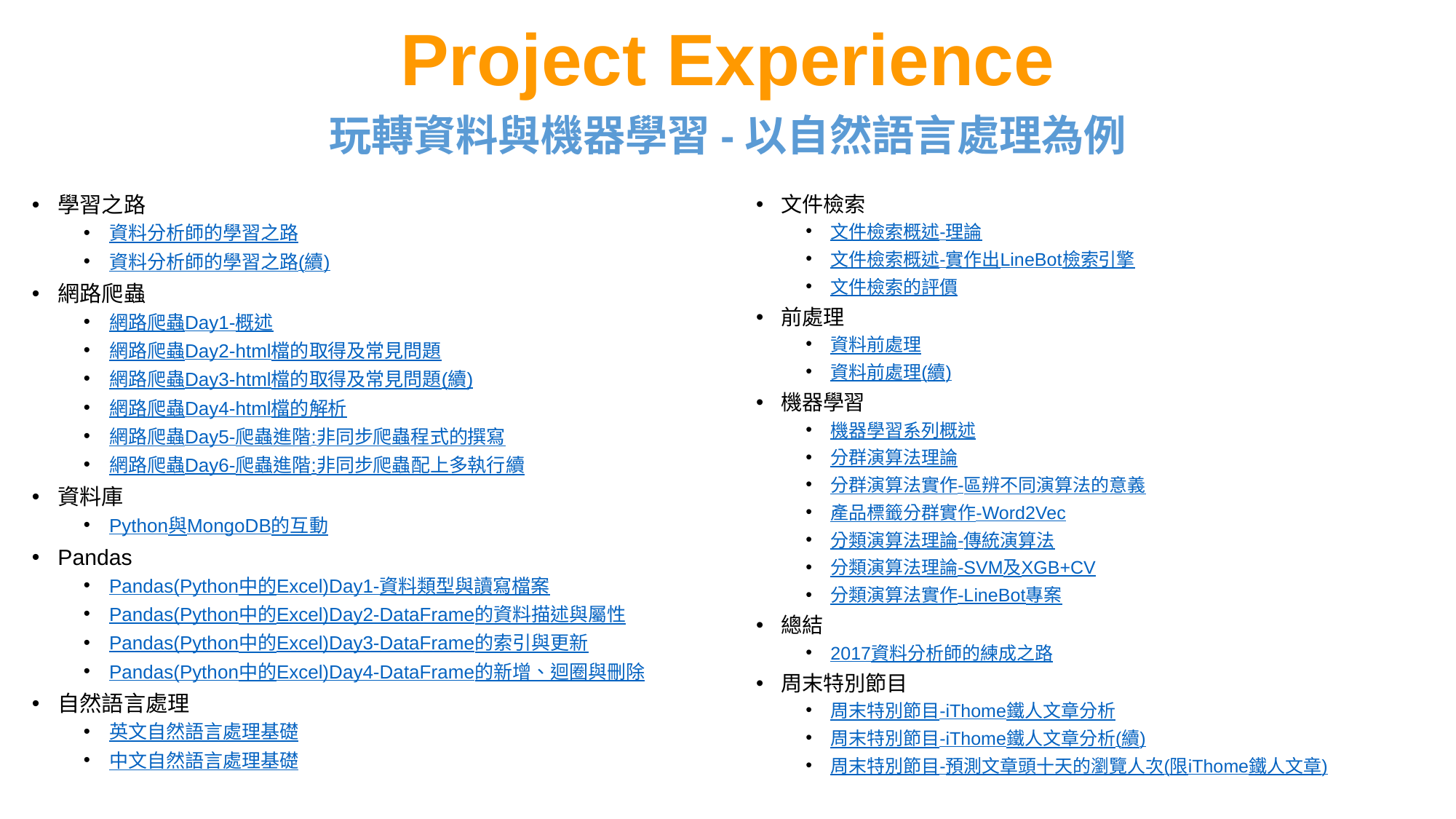

Project Experience
玩轉資料與機器學習-以自然語言處理為例
學習之路
資料分析師的學習之路
資料分析師的學習之路(續)
網路爬蟲
網路爬蟲Day1-概述
網路爬蟲Day2-html檔的取得及常見問題
網路爬蟲Day3-html檔的取得及常見問題(續)
網路爬蟲Day4-html檔的解析
網路爬蟲Day5-爬蟲進階:非同步爬蟲程式的撰寫
網路爬蟲Day6-爬蟲進階:非同步爬蟲配上多執行續
資料庫
Python與MongoDB的互動
Pandas
Pandas(Python中的Excel)Day1-資料類型與讀寫檔案
Pandas(Python中的Excel)Day2-DataFrame的資料描述與屬性
Pandas(Python中的Excel)Day3-DataFrame的索引與更新
Pandas(Python中的Excel)Day4-DataFrame的新增、迴圈與刪除
自然語言處理
英文自然語言處理基礎
中文自然語言處理基礎
文件檢索
文件檢索概述-理論
文件檢索概述-實作出LineBot檢索引擎
文件檢索的評價
前處理
資料前處理
資料前處理(續)
機器學習
機器學習系列概述
分群演算法理論
分群演算法實作-區辨不同演算法的意義
產品標籤分群實作-Word2Vec
分類演算法理論-傳統演算法
分類演算法理論-SVM及XGB+CV
分類演算法實作-LineBot專案
總結
2017資料分析師的練成之路
周末特別節目
周末特別節目-iThome鐵人文章分析
周末特別節目-iThome鐵人文章分析(續)
周末特別節目-預測文章頭十天的瀏覽人次(限iThome鐵人文章)